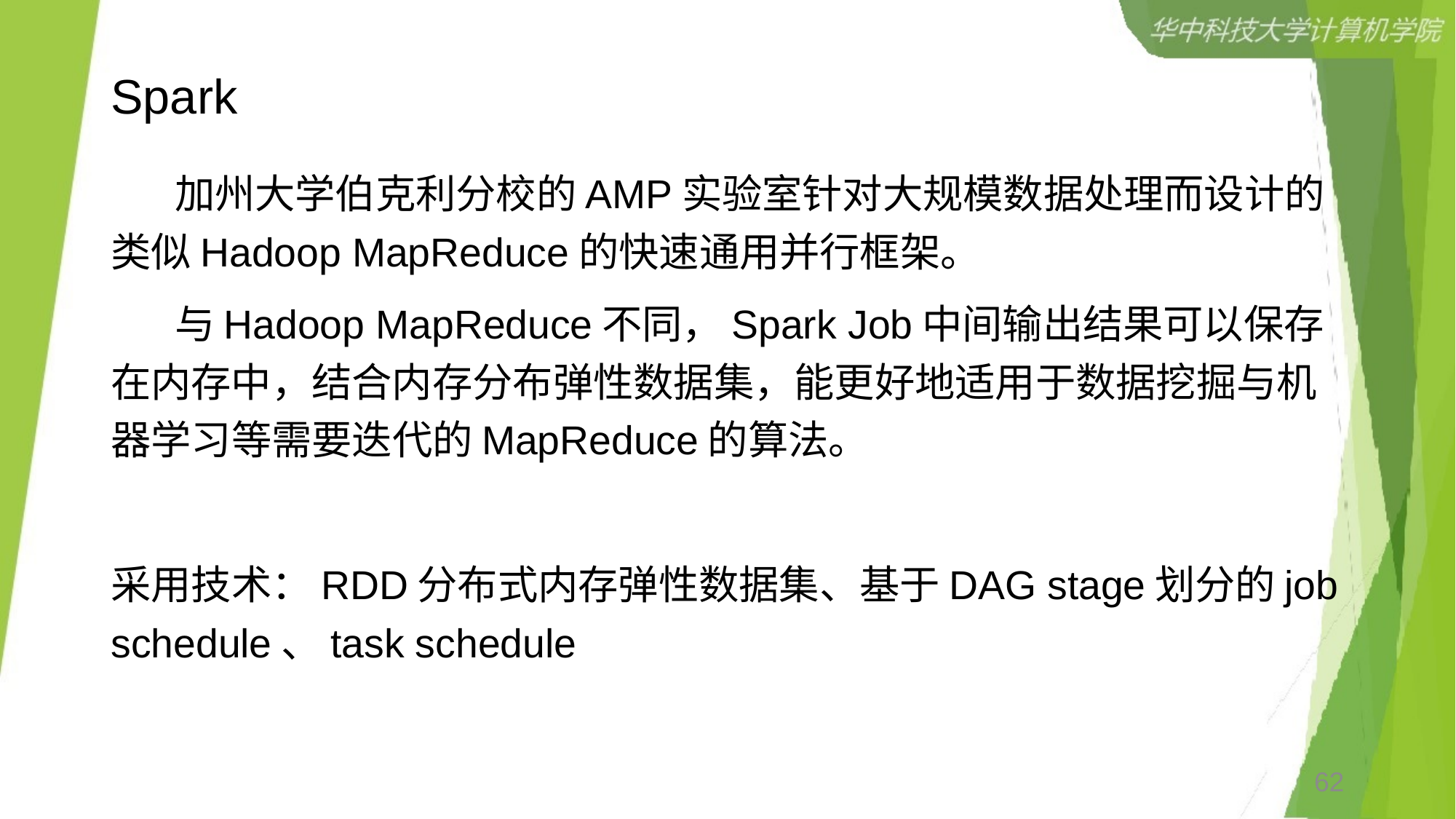

# Spark
      加州大学伯克利分校的AMP实验室针对大规模数据处理而设计的类似Hadoop MapReduce的快速通用并行框架。
      与Hadoop MapReduce不同，Spark Job中间输出结果可以保存在内存中，结合内存分布弹性数据集，能更好地适用于数据挖掘与机器学习等需要迭代的MapReduce的算法。

采用技术：RDD分布式内存弹性数据集、基于DAG stage划分的job schedule、task schedule
62